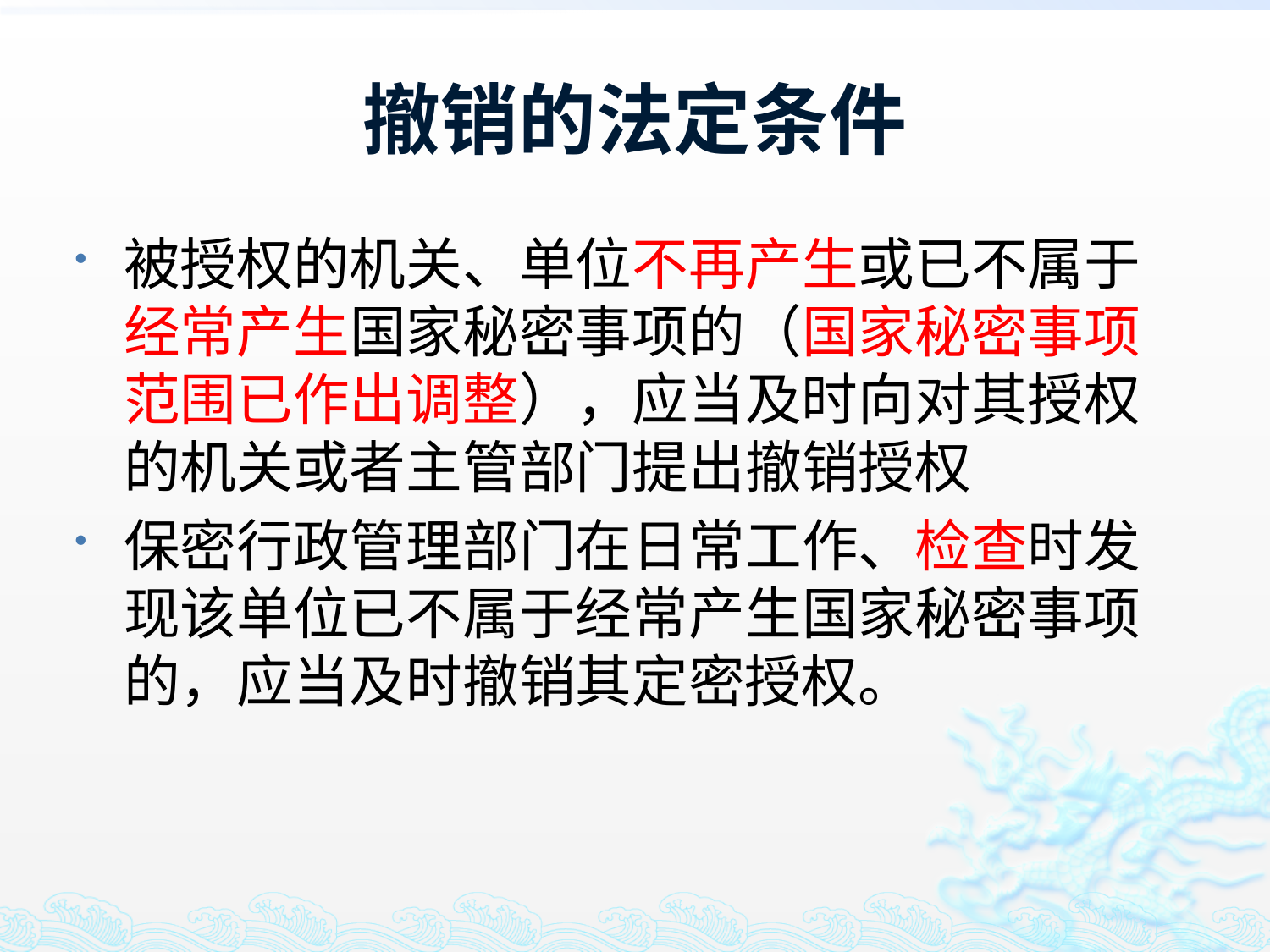

# 撤销的法定条件
被授权的机关、单位不再产生或已不属于经常产生国家秘密事项的（国家秘密事项范围已作出调整），应当及时向对其授权的机关或者主管部门提出撤销授权
保密行政管理部门在日常工作、检查时发现该单位已不属于经常产生国家秘密事项的，应当及时撤销其定密授权。